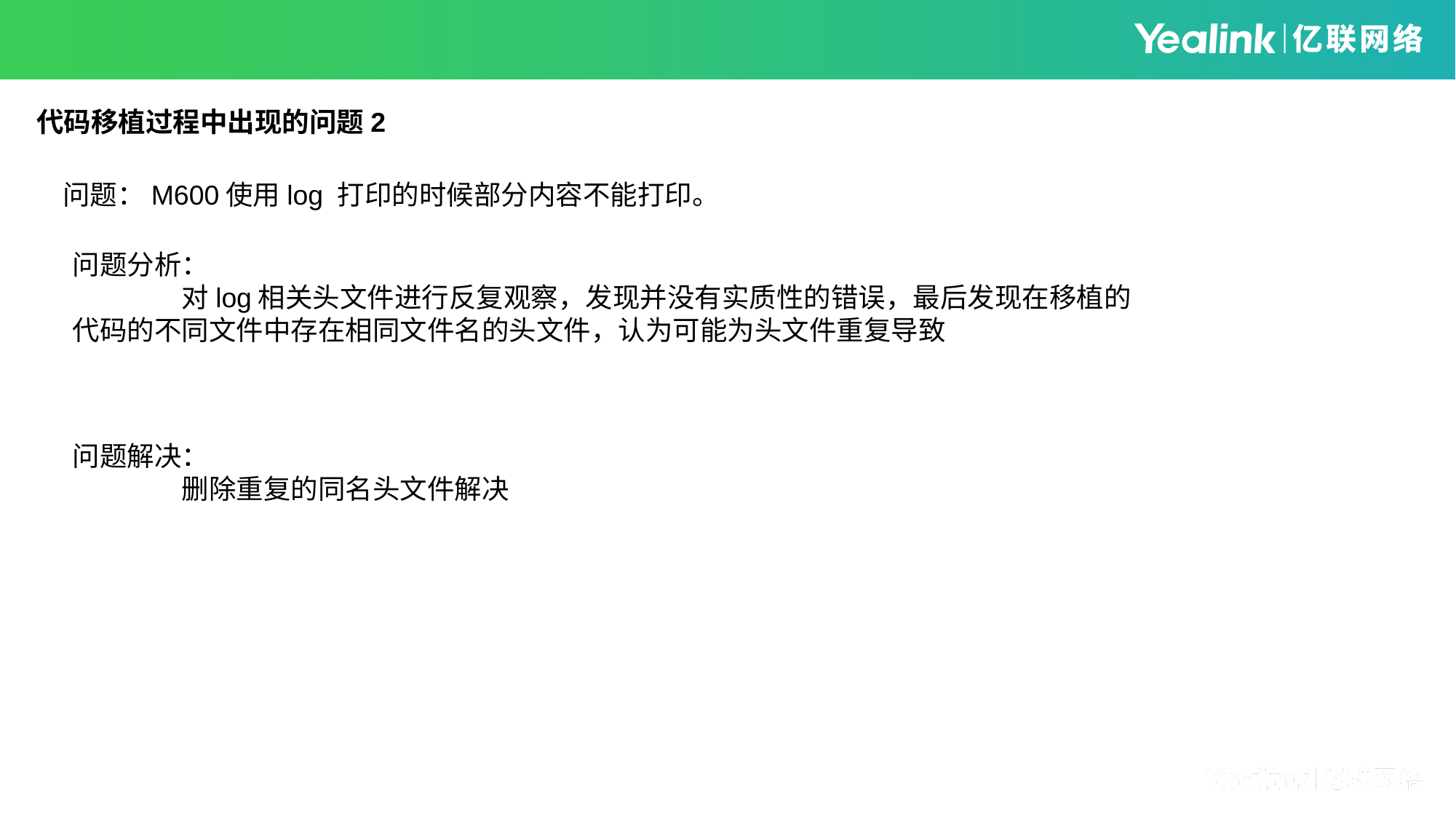

代码移植过程中出现的问题2
问题：M600使用log 打印的时候部分内容不能打印。
问题分析：
	对log相关头文件进行反复观察，发现并没有实质性的错误，最后发现在移植的代码的不同文件中存在相同文件名的头文件，认为可能为头文件重复导致
问题解决：
	删除重复的同名头文件解决